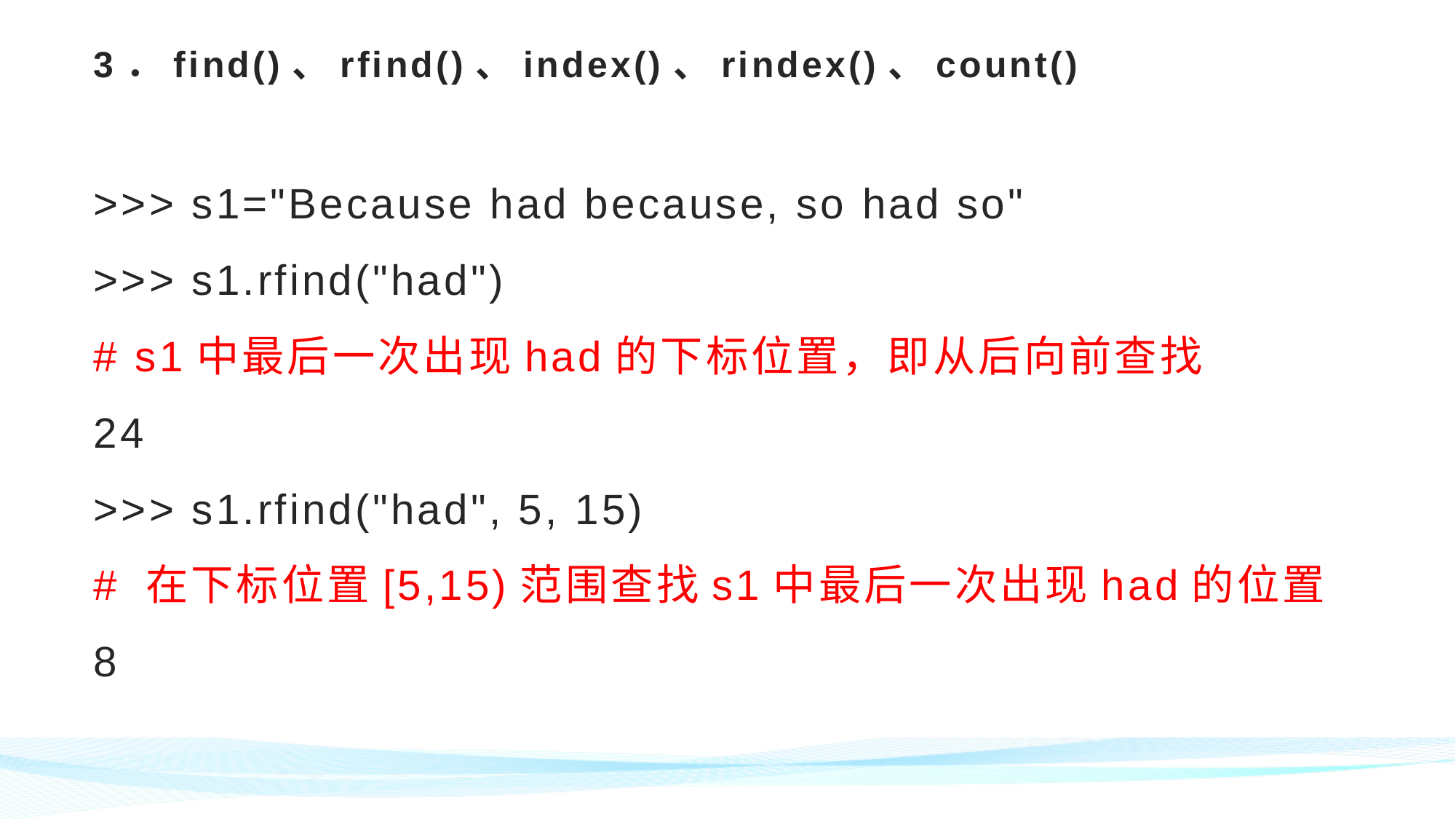

# 3．find()、rfind()、index()、rindex()、count() >>> s1="Because had because, so had so" >>> s1.rfind("had") # s1中最后一次出现had的下标位置，即从后向前查找 24 >>> s1.rfind("had", 5, 15) # 在下标位置[5,15)范围查找s1中最后一次出现had的位置 8